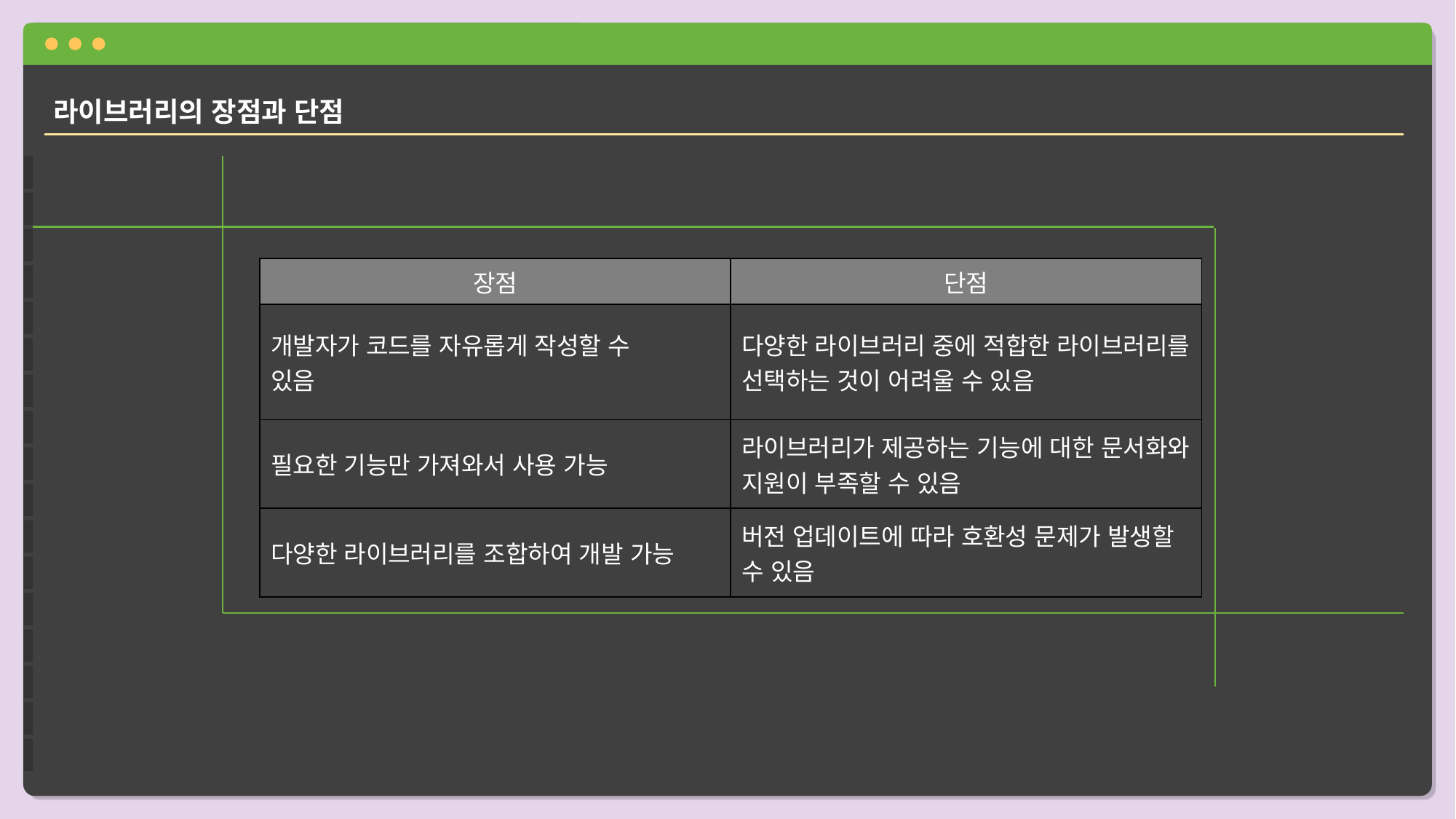

라이브러리의 장점과 단점

| 장점 | 단점 |
| --- | --- |
| 개발자가 코드를 자유롭게 작성할 수 있음 | 다양한 라이브러리 중에 적합한 라이브러리를 선택하는 것이 어려울 수 있음 |
| 필요한 기능만 가져와서 사용 가능 | 라이브러리가 제공하는 기능에 대한 문서화와 지원이 부족할 수 있음 |
| 다양한 라이브러리를 조합하여 개발 가능 | 버전 업데이트에 따라 호환성 문제가 발생할 수 있음 |